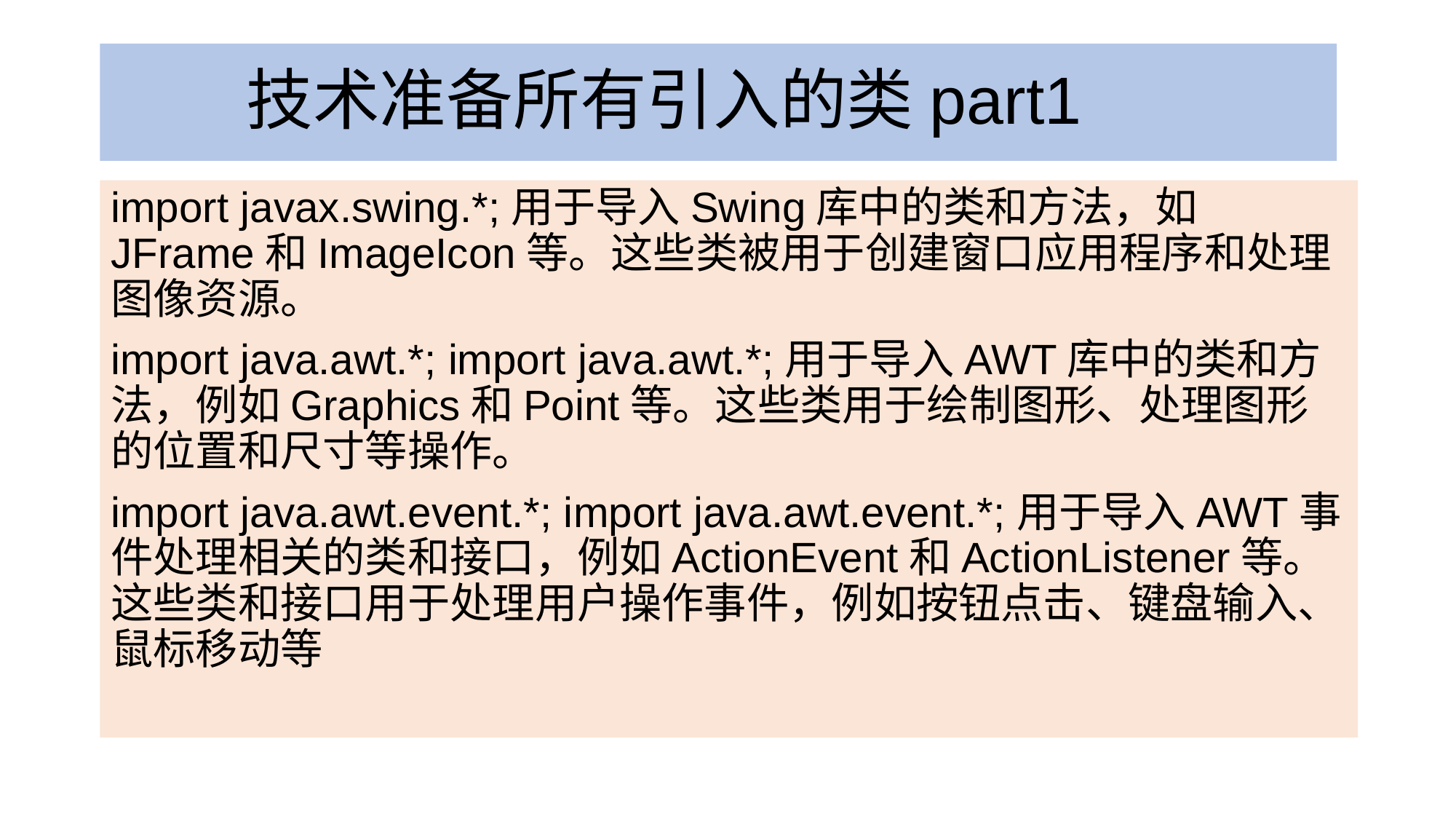

# 技术准备所有引入的类part1
import javax.swing.*;用于导入Swing库中的类和方法，如JFrame和ImageIcon等。这些类被用于创建窗口应用程序和处理图像资源。
import java.awt.*; import java.awt.*;用于导入AWT库中的类和方法，例如Graphics和Point等。这些类用于绘制图形、处理图形的位置和尺寸等操作。
import java.awt.event.*; import java.awt.event.*;用于导入AWT事件处理相关的类和接口，例如ActionEvent和ActionListener等。这些类和接口用于处理用户操作事件，例如按钮点击、键盘输入、鼠标移动等